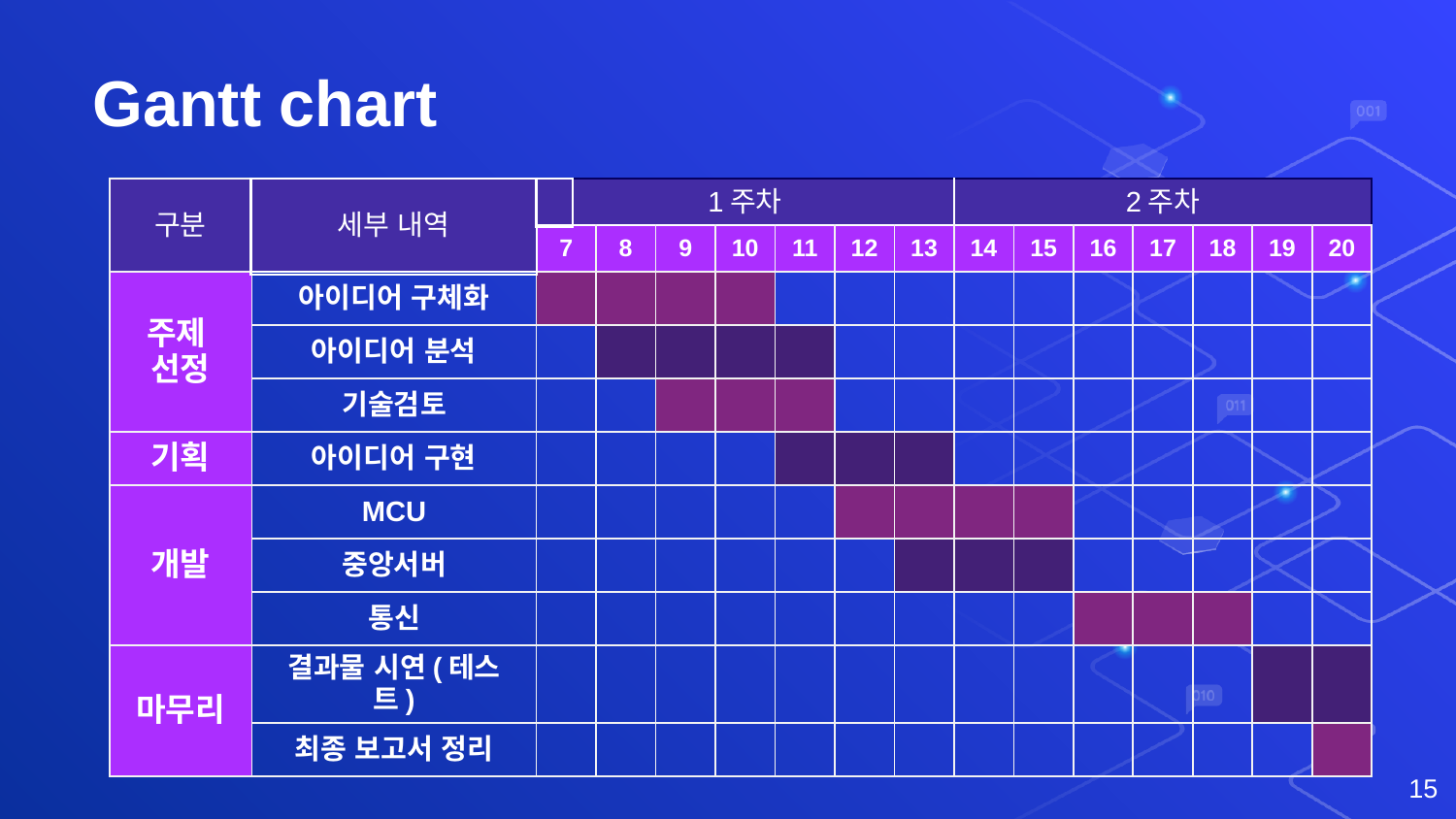

# Gantt chart
|  |
| --- |
| 구분 | 세부 내역 | 1주차 |  |  |  |  |  |  | 2주차 |  |  |  |  |  |  |
| --- | --- | --- | --- | --- | --- | --- | --- | --- | --- | --- | --- | --- | --- | --- | --- |
|  |  | 7 | 8 | 9 | 10 | 11 | 12 | 13 | 14 | 15 | 16 | 17 | 18 | 19 | 20 |
| 주제 선정 | 아이디어 구체화 |  |  |  |  |  |  |  |  |  |  |  |  |  |  |
|  | 아이디어 분석 |  |  |  |  |  |  |  |  |  |  |  |  |  |  |
|  | 기술검토 |  |  |  |  |  |  |  |  |  |  |  |  |  |  |
| 기획 | 아이디어 구현 |  |  |  |  |  |  |  |  |  |  |  |  |  |  |
| 개발 | MCU |  |  |  |  |  |  |  |  |  |  |  |  |  |  |
|  | 중앙서버 |  |  |  |  |  |  |  |  |  |  |  |  |  |  |
|  | 통신 |  |  |  |  |  |  |  |  |  |  |  |  |  |  |
| 마무리 | 결과물 시연(테스트) |  |  |  |  |  |  |  |  |  |  |  |  |  |  |
|  | 최종 보고서 정리 |  |  |  |  |  |  |  |  |  |  |  |  |  |  |
|  |
| --- |
15